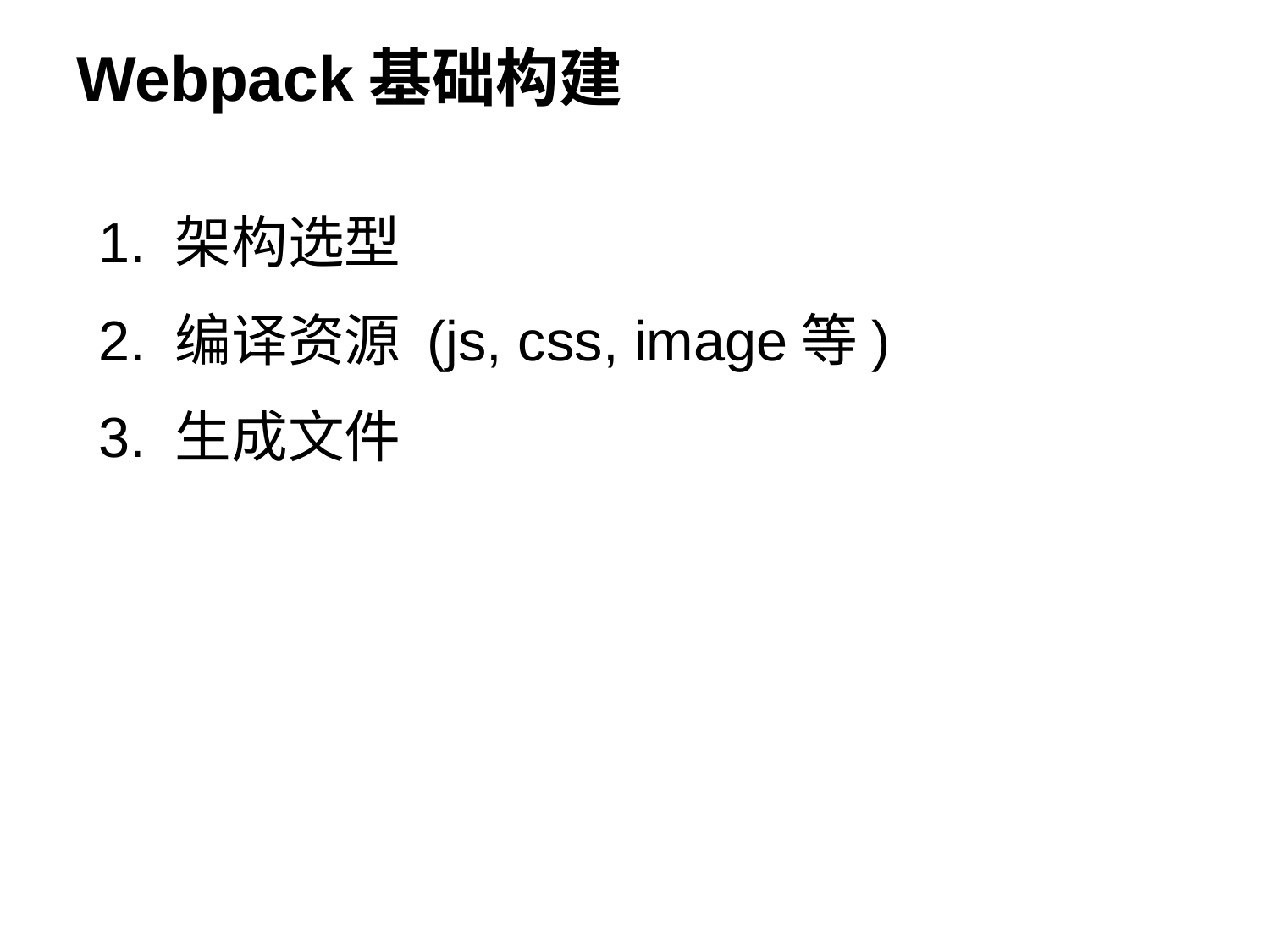

Webpack基础构建
1. 架构选型
2. 编译资源 (js, css, image等)
3. 生成文件